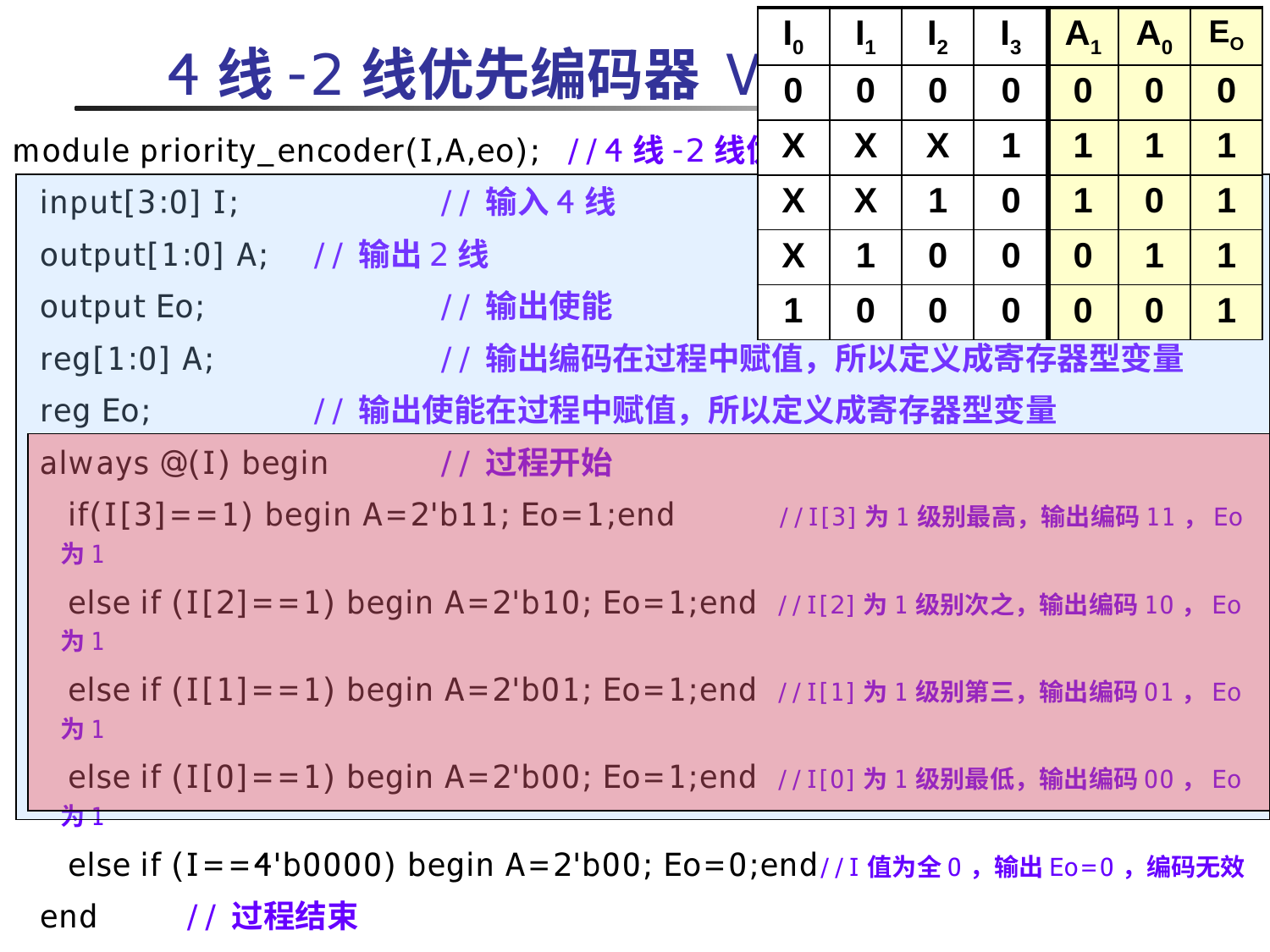

| I0 | I1 | I2 | I3 | A1 | A0 | EO |
| --- | --- | --- | --- | --- | --- | --- |
| 0 | 0 | 0 | 0 | 0 | 0 | 0 |
| X | X | X | 1 | 1 | 1 | 1 |
| X | X | 1 | 0 | 1 | 0 | 1 |
| X | 1 | 0 | 0 | 0 | 1 | 1 |
| 1 | 0 | 0 | 0 | 0 | 0 | 1 |
# 4线-2线优先编码器 Verilog HDL描述
module priority_encoder(I,A,eo);	//4线-2线优先编码器
   input[3:0] I;		//输入4线
   output[1:0] A;	//输出2线
   output Eo;		//输出使能
   reg[1:0] A;		//输出编码在过程中赋值，所以定义成寄存器型变量
   reg Eo;		//输出使能在过程中赋值，所以定义成寄存器型变量
   always @(I) begin	//过程开始
      if(I[3]==1) begin A=2'b11; Eo=1;end           //I[3]为1级别最高，输出编码11，Eo为1
      else if (I[2]==1) begin A=2'b10; Eo=1;end  //I[2]为1级别次之，输出编码10，Eo为1
      else if (I[1]==1) begin A=2'b01; Eo=1;end  //I[1]为1级别第三，输出编码01，Eo为1
      else if (I[0]==1) begin A=2'b00; Eo=1;end  //I[0]为1级别最低，输出编码00，Eo为1
      else if (I==4'b0000) begin A=2'b00; Eo=0;end//I值为全0，输出Eo=0，编码无效
   end	//过程结束
endmodule